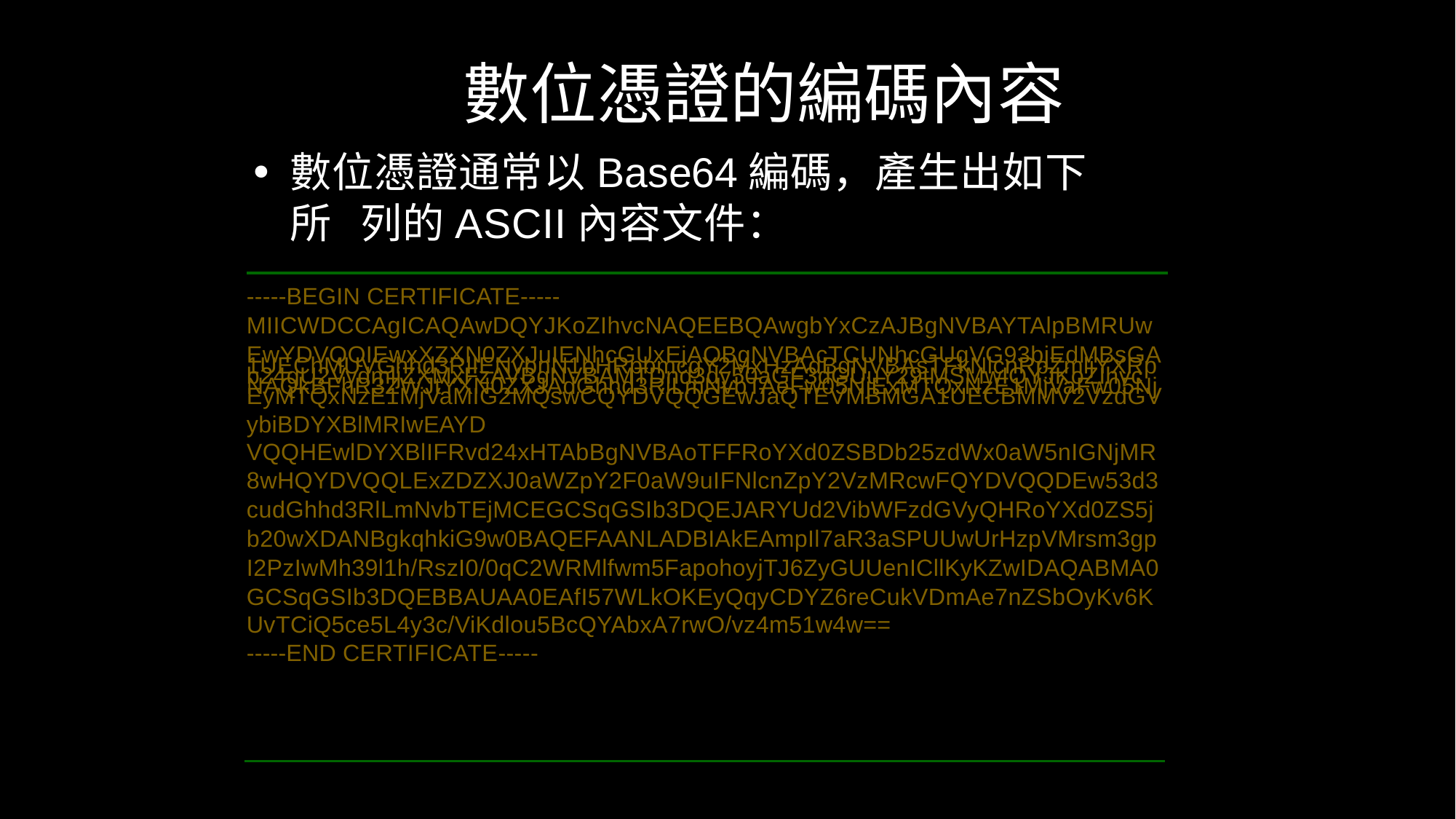

數位憑證的編碼內容
•	數位憑證通常以Base64編碼，產生出如下所  列的ASCII內容文件：

-----BEGIN CERTIFICATE-----  MIICWDCCAgICAQAwDQYJKoZIhvcNAQEEBQAwgbYxCzAJBgNVBAYTAlpBMRUw  EwYDVQQIEwxXZXN0ZXJuIENhcGUxEjAQBgNVBAcTCUNhcGUgVG93bjEdMBsGA
1UEChMUVGhhd3RlIENvbnN1bHRpbmcgY2MxHzAdBgNVBAsTFkNlcnRpZmljYXRp  b24gU2VydmljZXMxFzAVBgNVBAMTDnd3dy50aGF3dGUuY29tMSMwIQYJKoZIhvc
NAQkBFhR3ZWJtYXN0ZXJAdGhhd3RlLmNvbTAeFw05NjExMTQxNzE1MjVaFw05Nj  EyMTQxNzE1MjVaMIG2MQswCQYDVQQGEwJaQTEVMBMGA1UECBMMV2VzdGV
ybiBDYXBlMRIwEAYD
VQQHEwlDYXBlIFRvd24xHTAbBgNVBAoTFFRoYXd0ZSBDb25zdWx0aW5nIGNjMR  8wHQYDVQQLExZDZXJ0aWZpY2F0aW9uIFNlcnZpY2VzMRcwFQYDVQQDEw53d3
cudGhhd3RlLmNvbTEjMCEGCSqGSIb3DQEJARYUd2VibWFzdGVyQHRoYXd0ZS5j  b20wXDANBgkqhkiG9w0BAQEFAANLADBIAkEAmpIl7aR3aSPUUwUrHzpVMrsm3gp  I2PzIwMh39l1h/RszI0/0qC2WRMlfwm5FapohoyjTJ6ZyGUUenICllKyKZwIDAQABMA0  GCSqGSIb3DQEBBAUAA0EAfI57WLkOKEyQqyCDYZ6reCukVDmAe7nZSbOyKv6K
UvTCiQ5ce5L4y3c/ViKdlou5BcQYAbxA7rwO/vz4m51w4w==
-----END CERTIFICATE-----